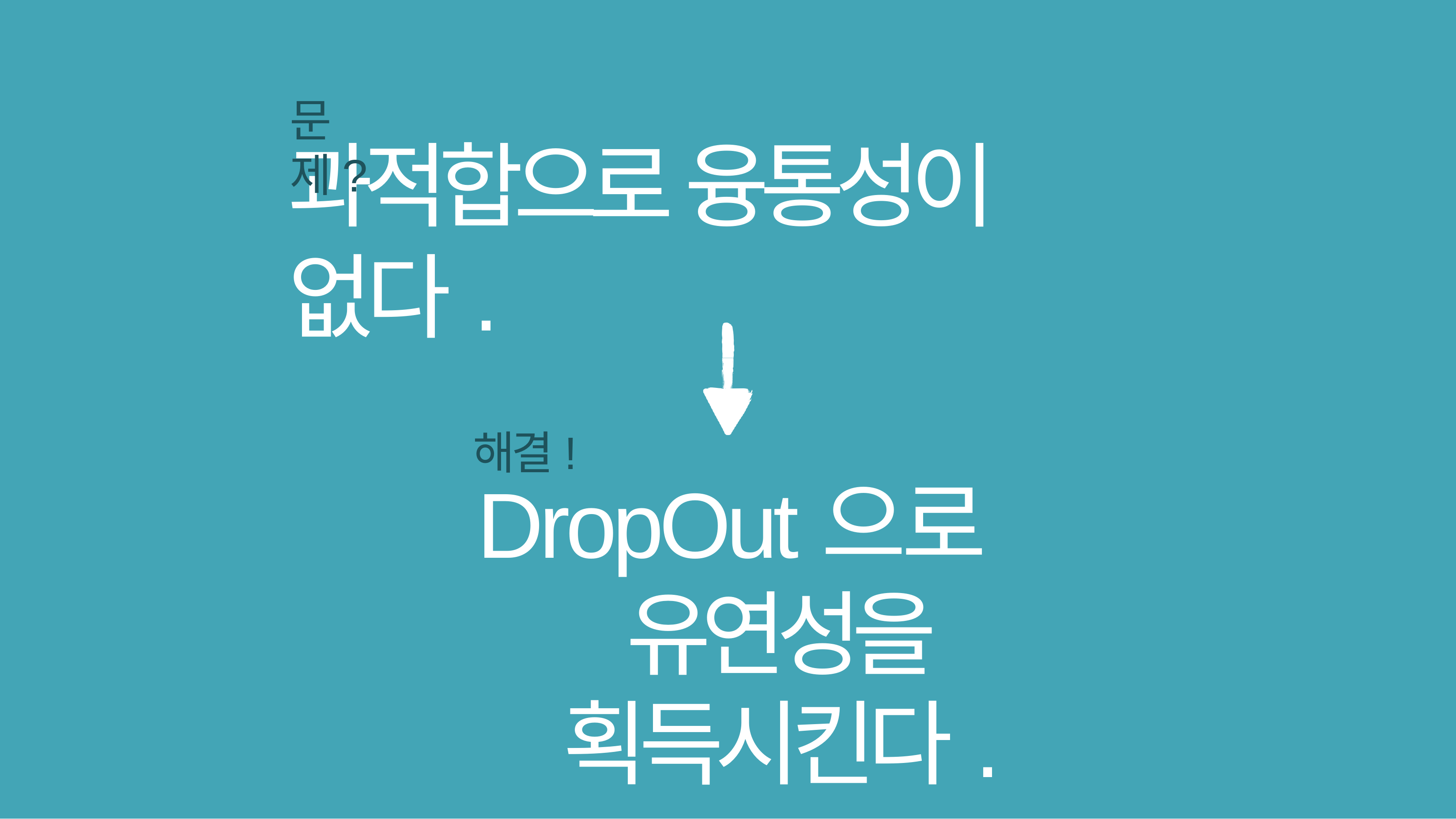

문제?
# 과적합으로 융통성이 없다.

해결!
DropOut으로
유연성을 획득시킨다.